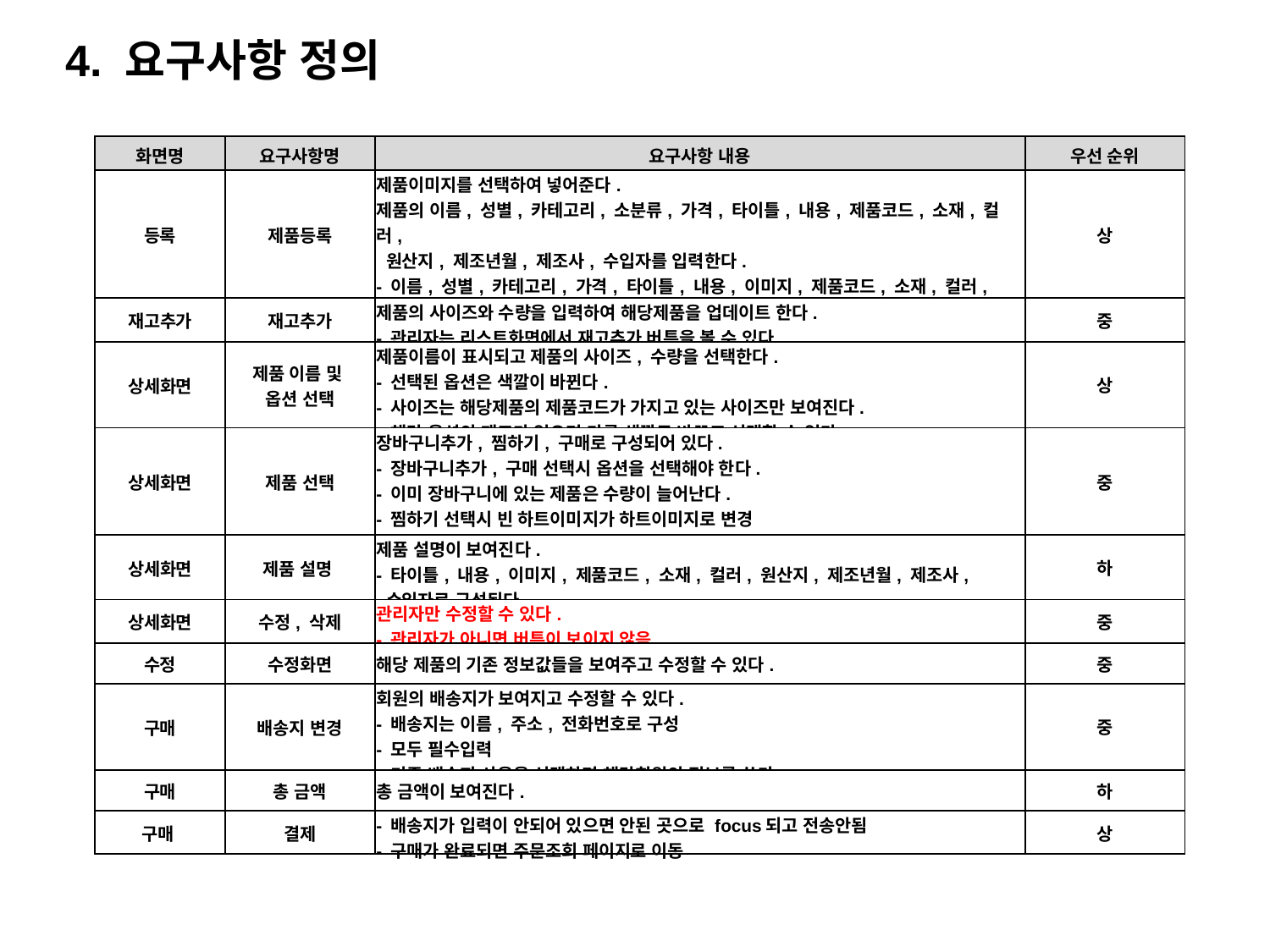

4. 요구사항 정의
| 화면명 | 요구사항명 | 요구사항 내용 | 우선 순위 |
| --- | --- | --- | --- |
| 등록 | 제품등록 | 제품이미지를 선택하여 넣어준다. 제품의 이름, 성별, 카테고리, 소분류, 가격, 타이틀, 내용, 제품코드, 소재, 컬러, 원산지, 제조년월, 제조사, 수입자를 입력한다. - 이름, 성별, 카테고리, 가격, 타이틀, 내용, 이미지, 제품코드, 소재, 컬러, 원산지, 제조년월, 제조사는 필수 제품 설명을 입력한다. | 상 |
| 재고추가 | 재고추가 | 제품의 사이즈와 수량을 입력하여 해당제품을 업데이트 한다. - 관리자는 리스트화면에서 재고추가 버튼을 볼 수 있다. | 중 |
| 상세화면 | 제품 이름 및 옵션 선택 | 제품이름이 표시되고 제품의 사이즈, 수량을 선택한다. - 선택된 옵션은 색깔이 바뀐다. - 사이즈는 해당제품의 제품코드가 가지고 있는 사이즈만 보여진다. - 해당 옵션의 재고가 없으면 다른 색깔로 바꾸고 선택할 수 없다. | 상 |
| 상세화면 | 제품 선택 | 장바구니추가, 찜하기, 구매로 구성되어 있다. - 장바구니추가, 구매 선택시 옵션을 선택해야 한다. - 이미 장바구니에 있는 제품은 수량이 늘어난다. - 찜하기 선택시 빈 하트이미지가 하트이미지로 변경 - 구매 선택시 구매페이지로 이동 | 중 |
| 상세화면 | 제품 설명 | 제품 설명이 보여진다. - 타이틀, 내용, 이미지, 제품코드, 소재, 컬러, 원산지, 제조년월, 제조사, 수입자로 구성된다. | 하 |
| 상세화면 | 수정, 삭제 | 관리자만 수정할 수 있다. - 관리자가 아니면 버튼이 보이지 않음 | 중 |
| 수정 | 수정화면 | 해당 제품의 기존 정보값들을 보여주고 수정할 수 있다. | 중 |
| 구매 | 배송지 변경 | 회원의 배송지가 보여지고 수정할 수 있다. - 배송지는 이름, 주소, 전화번호로 구성 - 모두 필수입력 - 기존 배송지 사용을 선택하면 해당회원의 정보를 쓴다. | 중 |
| 구매 | 총 금액 | 총 금액이 보여진다. | 하 |
| 구매 | 결제 | - 배송지가 입력이 안되어 있으면 안된 곳으로 focus되고 전송안됨 - 구매가 완료되면 주문조회 페이지로 이동 | 상 |